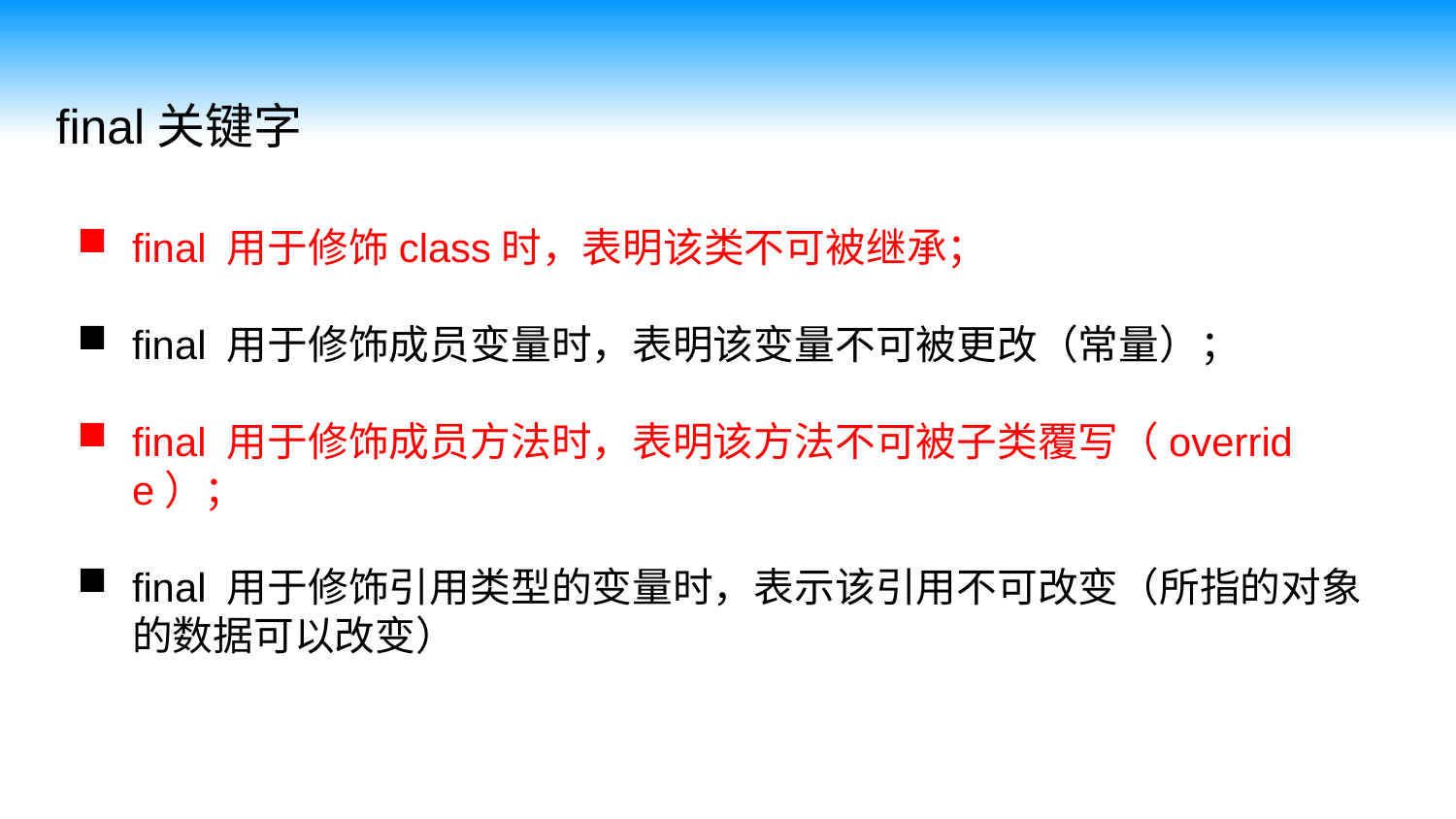

final关键字
final 用于修饰class时，表明该类不可被继承；

final 用于修饰成员变量时，表明该变量不可被更改（常量）；

final 用于修饰成员方法时，表明该方法不可被子类覆写（override）；

final 用于修饰引用类型的变量时，表示该引用不可改变（所指的对象的数据可以改变）